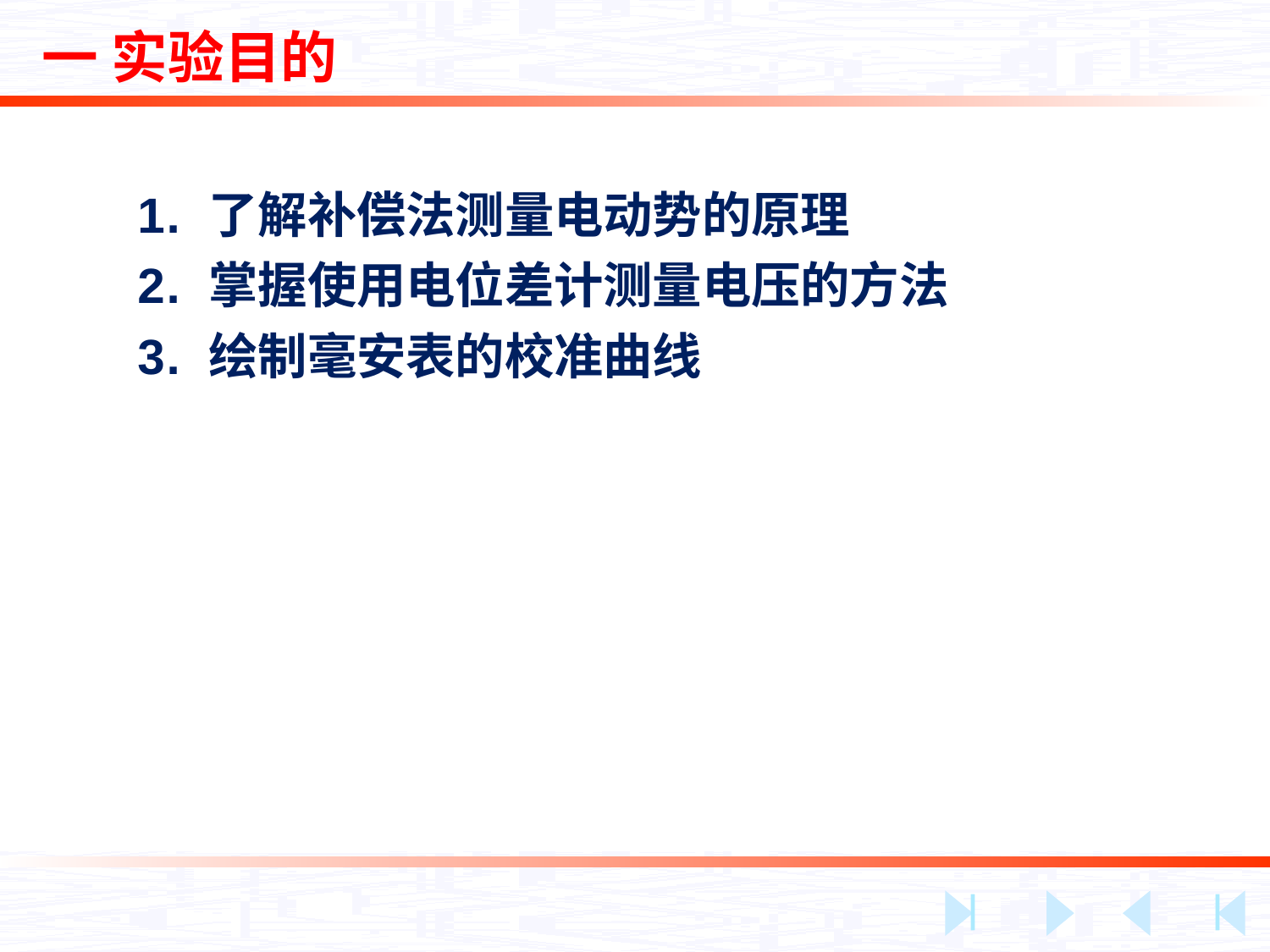

一 实验目的
了解补偿法测量电动势的原理
掌握使用电位差计测量电压的方法
绘制毫安表的校准曲线